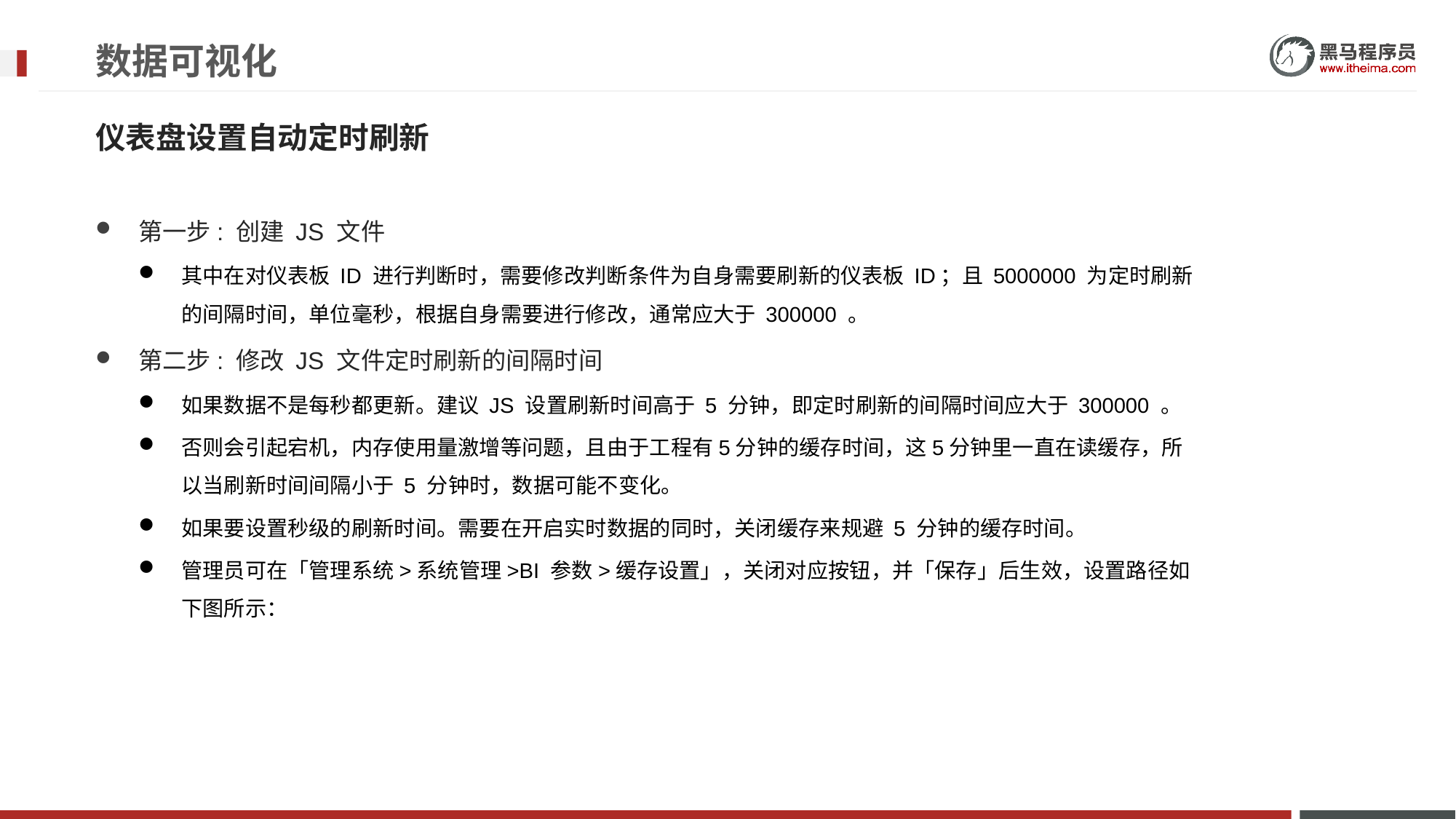

# 数据可视化
仪表盘设置自动定时刷新
第一步: 创建 JS 文件
其中在对仪表板 ID 进行判断时，需要修改判断条件为自身需要刷新的仪表板 ID；且 5000000 为定时刷新的间隔时间，单位毫秒，根据自身需要进行修改，通常应大于 300000 。
第二步: 修改 JS 文件定时刷新的间隔时间
如果数据不是每秒都更新。建议 JS 设置刷新时间高于 5 分钟，即定时刷新的间隔时间应大于 300000 。
否则会引起宕机，内存使用量激增等问题，且由于工程有5分钟的缓存时间，这5分钟里一直在读缓存，所以当刷新时间间隔小于 5 分钟时，数据可能不变化。
如果要设置秒级的刷新时间。需要在开启实时数据的同时，关闭缓存来规避 5 分钟的缓存时间。
管理员可在「管理系统>系统管理>BI 参数>缓存设置」，关闭对应按钮，并「保存」后生效，设置路径如下图所示：